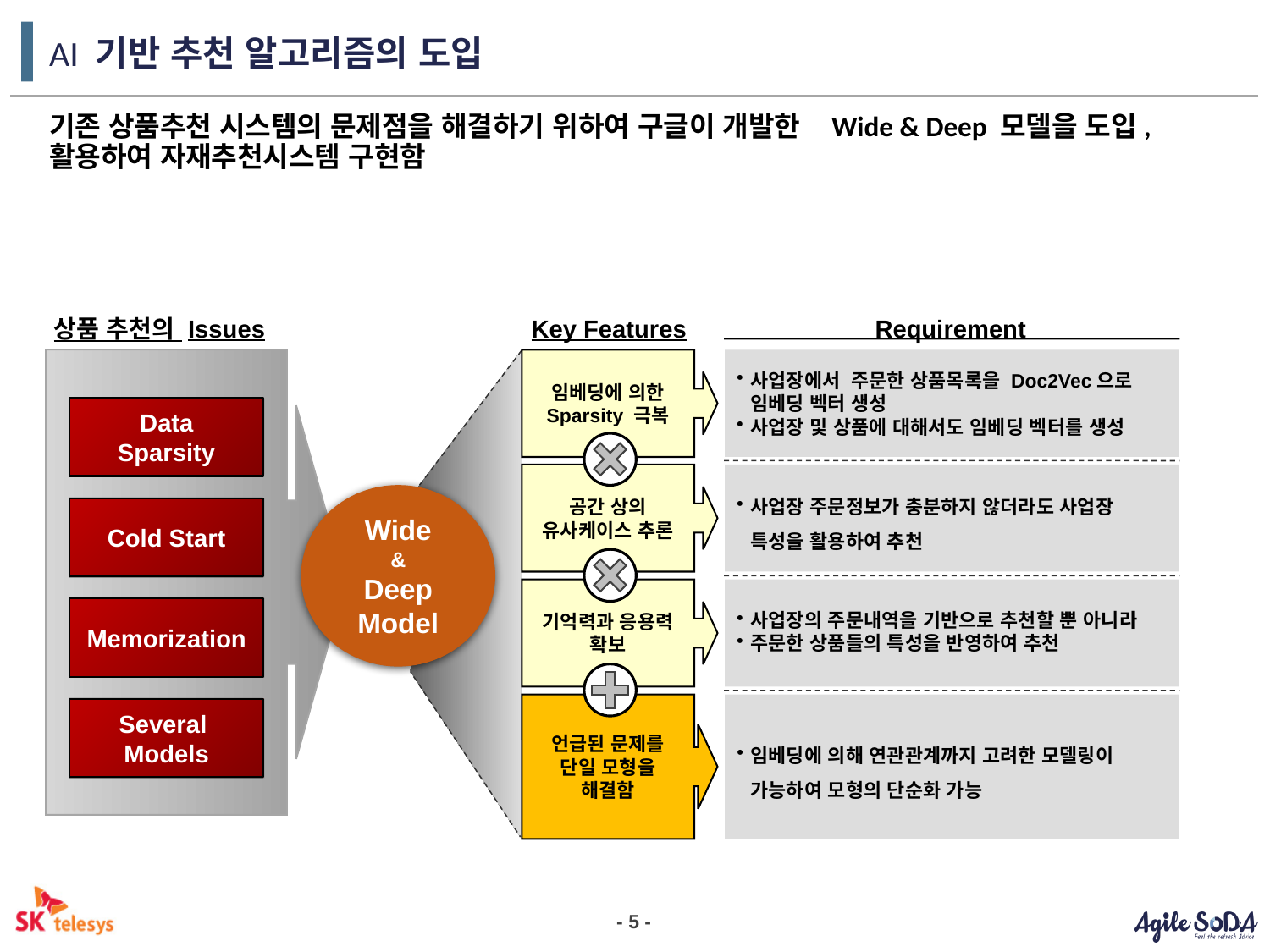

# AI 기반 추천 알고리즘의 도입
기존 상품추천 시스템의 문제점을 해결하기 위하여 구글이 개발한   Wide & Deep 모델을 도입, 활용하여 자재추천시스템 구현함
Requirement
상품 추천의 Issues
Key Features

임베딩에 의한 Sparsity 극복
사업장에서  주문한 상품목록을 Doc2Vec으로  임베딩 벡터 생성
사업장 및 상품에 대해서도 임베딩 벡터를 생성

Data
Sparsity

공간 상의 유사케이스 추론
사업장 주문정보가 충분하지 않더라도 사업장 특성을 활용하여 추천
Wide
&
Deep
Model
Cold Start

기억력과 응용력 확보
사업장의 주문내역을 기반으로 추천할 뿐 아니라
주문한 상품들의 특성을 반영하여 추천
Memorization

언급된 문제를 단일 모형을 해결함
임베딩에 의해 연관관계까지 고려한 모델링이 가능하여 모형의 단순화 가능
Several
Models